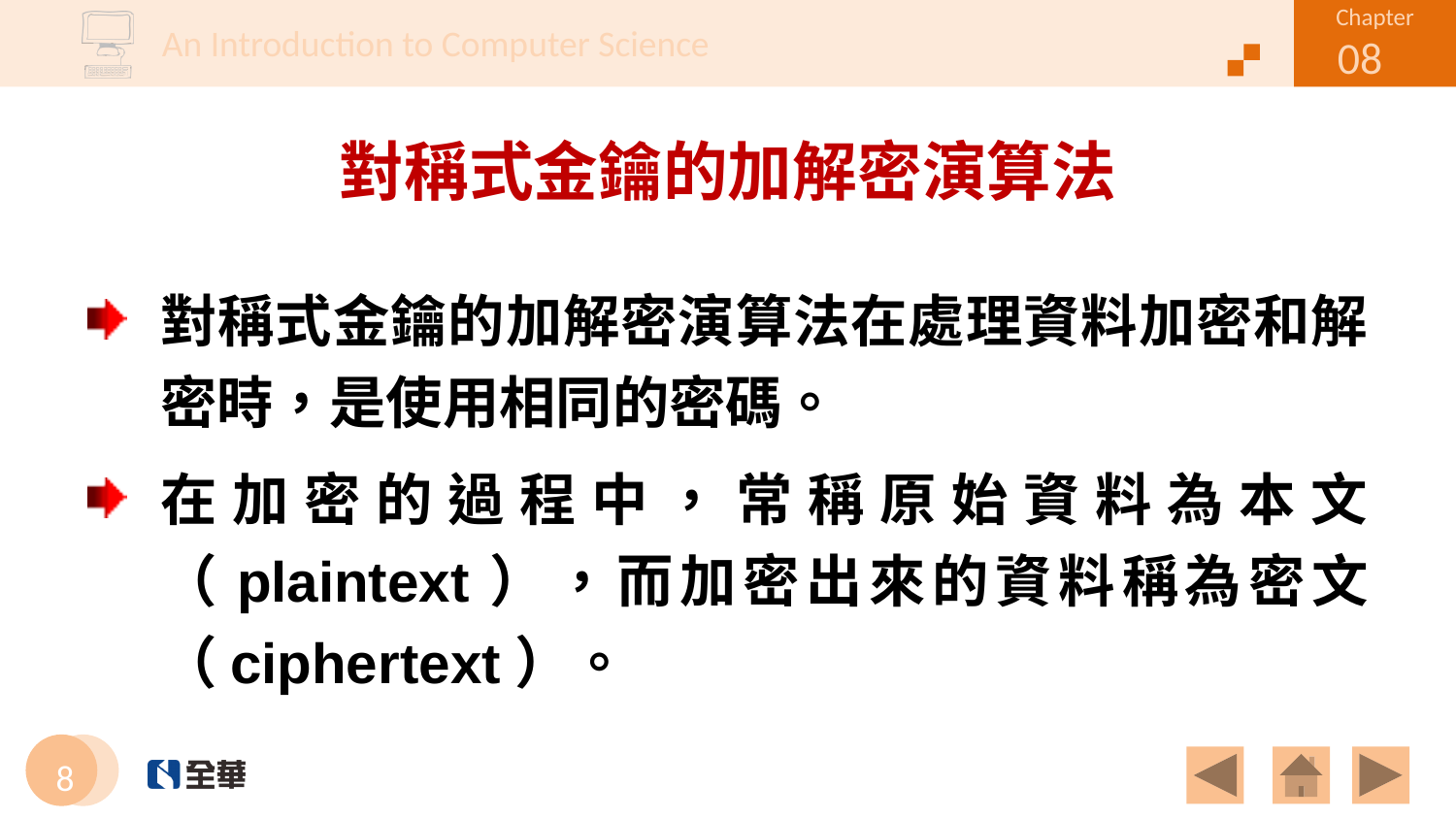

# 對稱式金鑰的加解密演算法
對稱式金鑰的加解密演算法在處理資料加密和解密時，是使用相同的密碼。
在加密的過程中，常稱原始資料為本文（plaintext），而加密出來的資料稱為密文（ciphertext）。